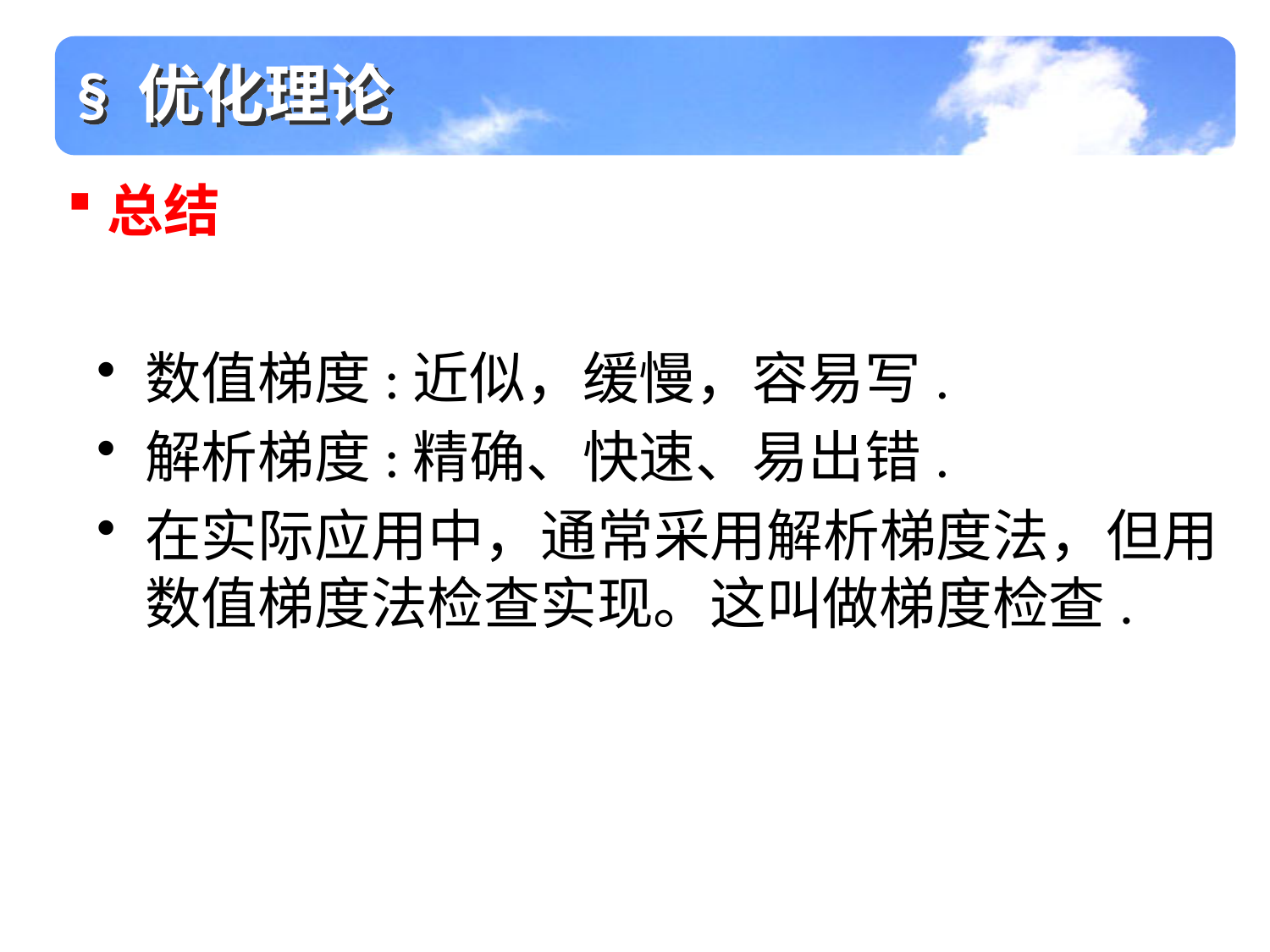

§ 优化理论
总结
数值梯度:近似，缓慢，容易写.
解析梯度:精确、快速、易出错.
在实际应用中，通常采用解析梯度法，但用数值梯度法检查实现。这叫做梯度检查.